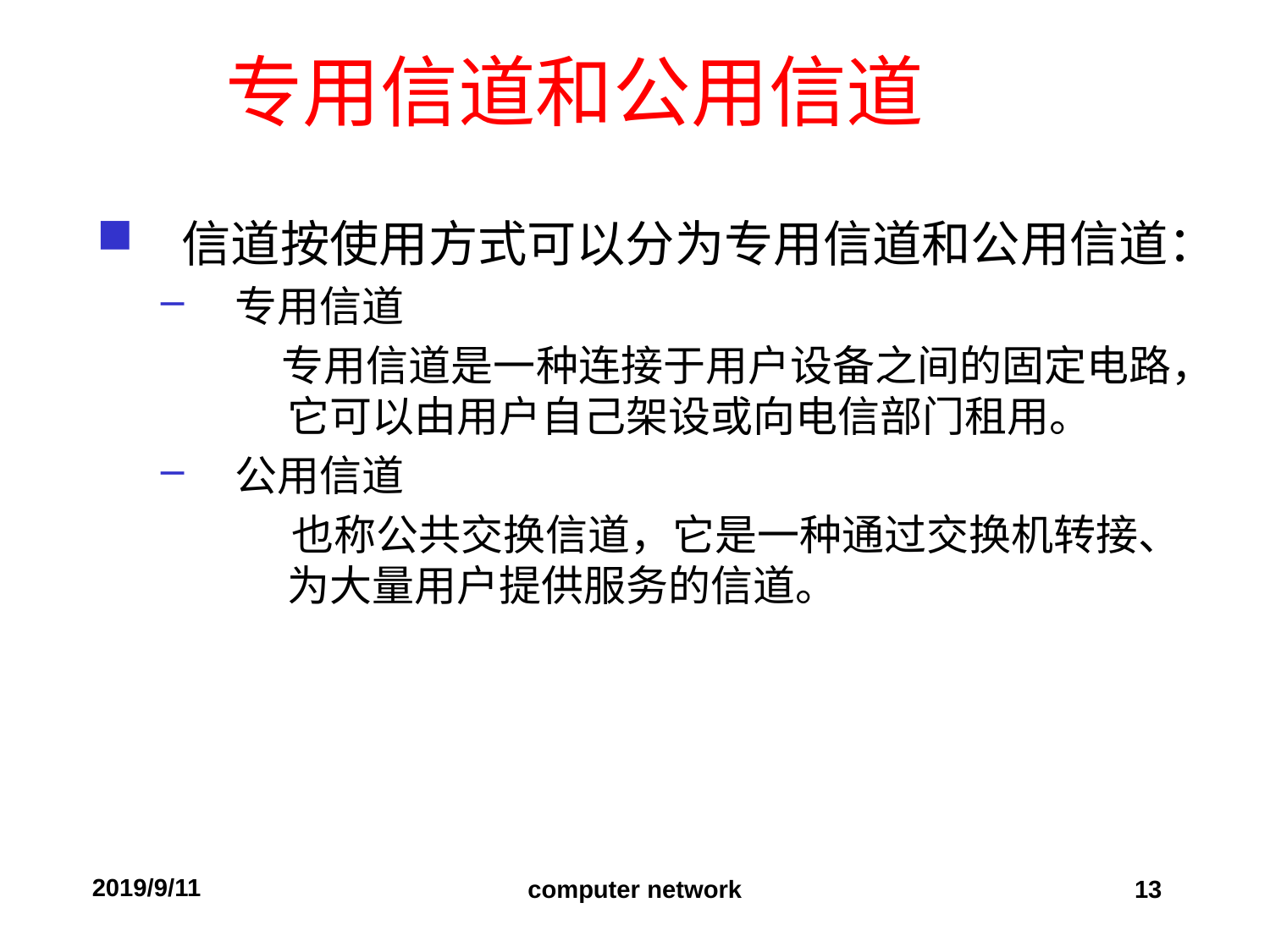

专用信道和公用信道
信道按使用方式可以分为专用信道和公用信道：
专用信道
     专用信道是一种连接于用户设备之间的固定电路，它可以由用户自己架设或向电信部门租用。
公用信道
      也称公共交换信道，它是一种通过交换机转接、为大量用户提供服务的信道。
2019/9/11
computer network
13